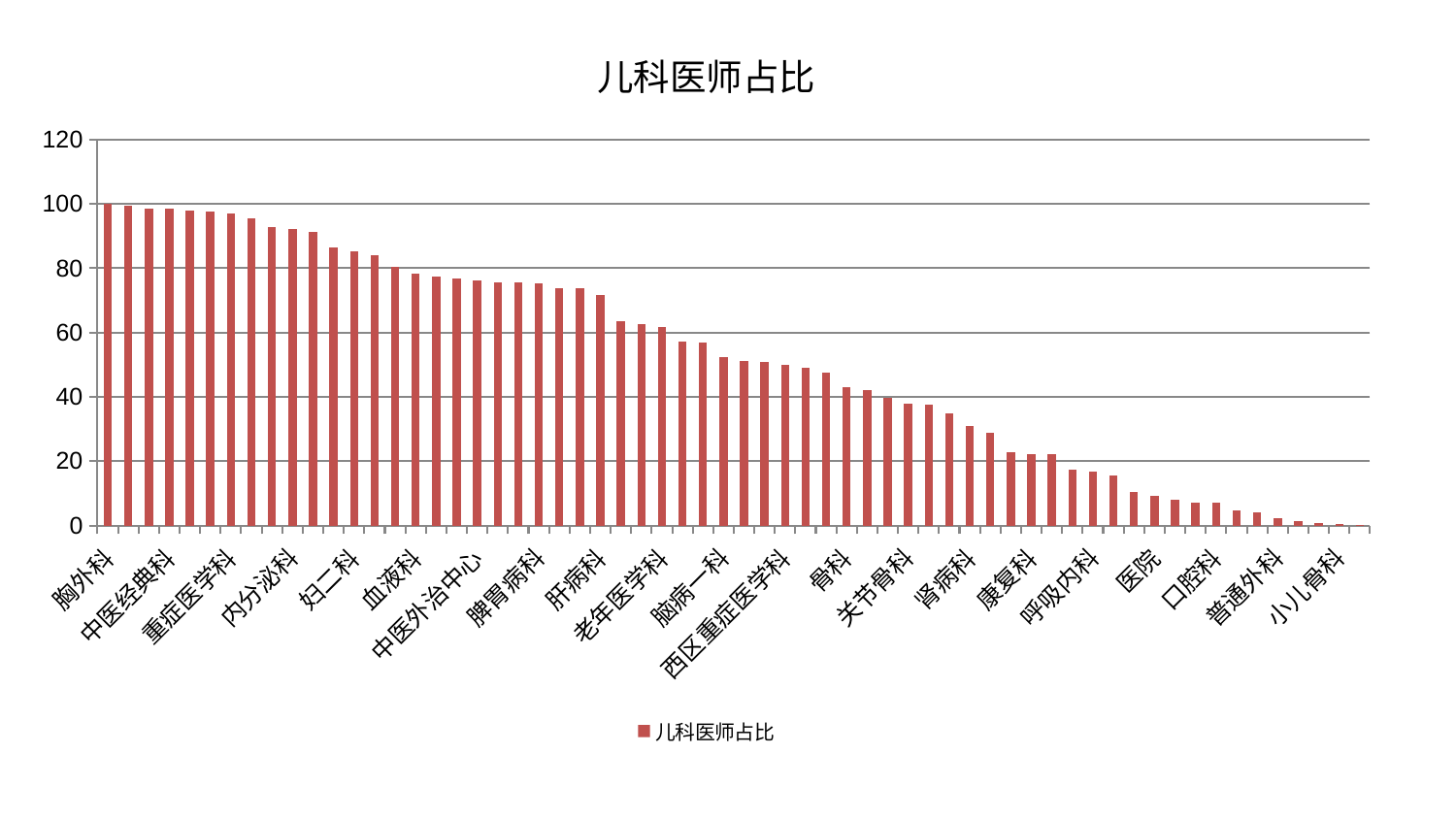

### Chart: 儿科医师占比

| Category | 儿科医师占比 |
|---|---|
| 胸外科 | 100.0 |
| 心血管内科 | 99.41988081131527 |
| 周围血管科 | 98.62935720729833 |
| 中医经典科 | 98.40381281403123 |
| 美容皮肤科 | 97.95101601794204 |
| 肝胆外科 | 97.68199360349247 |
| 重症医学科 | 97.07330776054134 |
| 综合内科 | 95.40845174683203 |
| 显微骨科 | 92.71070271542928 |
| 内分泌科 | 92.27546363185117 |
| 风湿病科 | 91.22775707689529 |
| 东区重症医学科 | 86.4971231040364 |
| 妇二科 | 85.17696667298657 |
| 肾脏内科 | 84.2060255840417 |
| 消化内科 | 80.42472042605208 |
| 血液科 | 78.40994476916707 |
| 创伤骨科 | 77.37701102747269 |
| 脑病三科 | 76.91954710230081 |
| 中医外治中心 | 76.11513694081799 |
| 眼科 | 75.6331206946335 |
| 心病一科 | 75.54231608795777 |
| 脾胃病科 | 75.27488539665892 |
| 男科 | 73.94822235038927 |
| 心病二科 | 73.94548440590121 |
| 肝病科 | 71.7062108499928 |
| 脑病二科 | 63.56483165771873 |
| 皮肤科 | 62.64232806038512 |
| 老年医学科 | 61.674092489779774 |
| 耳鼻喉科 | 57.33467129214634 |
| 脾胃科消化科合并 | 56.93671142643166 |
| 脑病一科 | 52.45935511688001 |
| 心病四科 | 51.095868619748174 |
| 泌尿外科 | 50.98842840324268 |
| 西区重症医学科 | 49.89630525262276 |
| 儿科 | 48.90100993823782 |
| 小儿推拿科 | 47.40452897333013 |
| 骨科 | 43.150335006413236 |
| 妇科妇二科合并 | 41.97750287002822 |
| 东区肾病科 | 39.562778657846465 |
| 关节骨科 | 37.96023415915886 |
| 针灸科 | 37.608199298950936 |
| 治未病中心 | 34.92149690999433 |
| 肾病科 | 30.799577639668875 |
| 推拿科 | 28.956921264315657 |
| 肿瘤内科 | 22.83634298203764 |
| 康复科 | 22.28896280060173 |
| 乳腺甲状腺外科 | 22.06546400084752 |
| 脊柱骨科 | 17.209558742573854 |
| 呼吸内科 | 16.843068613164345 |
| 妇科 | 15.433742149054387 |
| 神经内科 | 10.359974699691476 |
| 医院 | 9.090544379150517 |
| 微创骨科 | 8.10344743792476 |
| 神经外科 | 7.1964017747926885 |
| 口腔科 | 6.961880347890277 |
| 心病三科 | 4.640052889267361 |
| 身心医学科 | 3.9795897404838207 |
| 普通外科 | 2.2243892978155086 |
| 产科 | 1.4673152817087085 |
| 肛肠科 | 0.8546744536771183 |
| 小儿骨科 | 0.32181700612824843 |
| 运动损伤骨科 | 0.07256429229880718 |
24